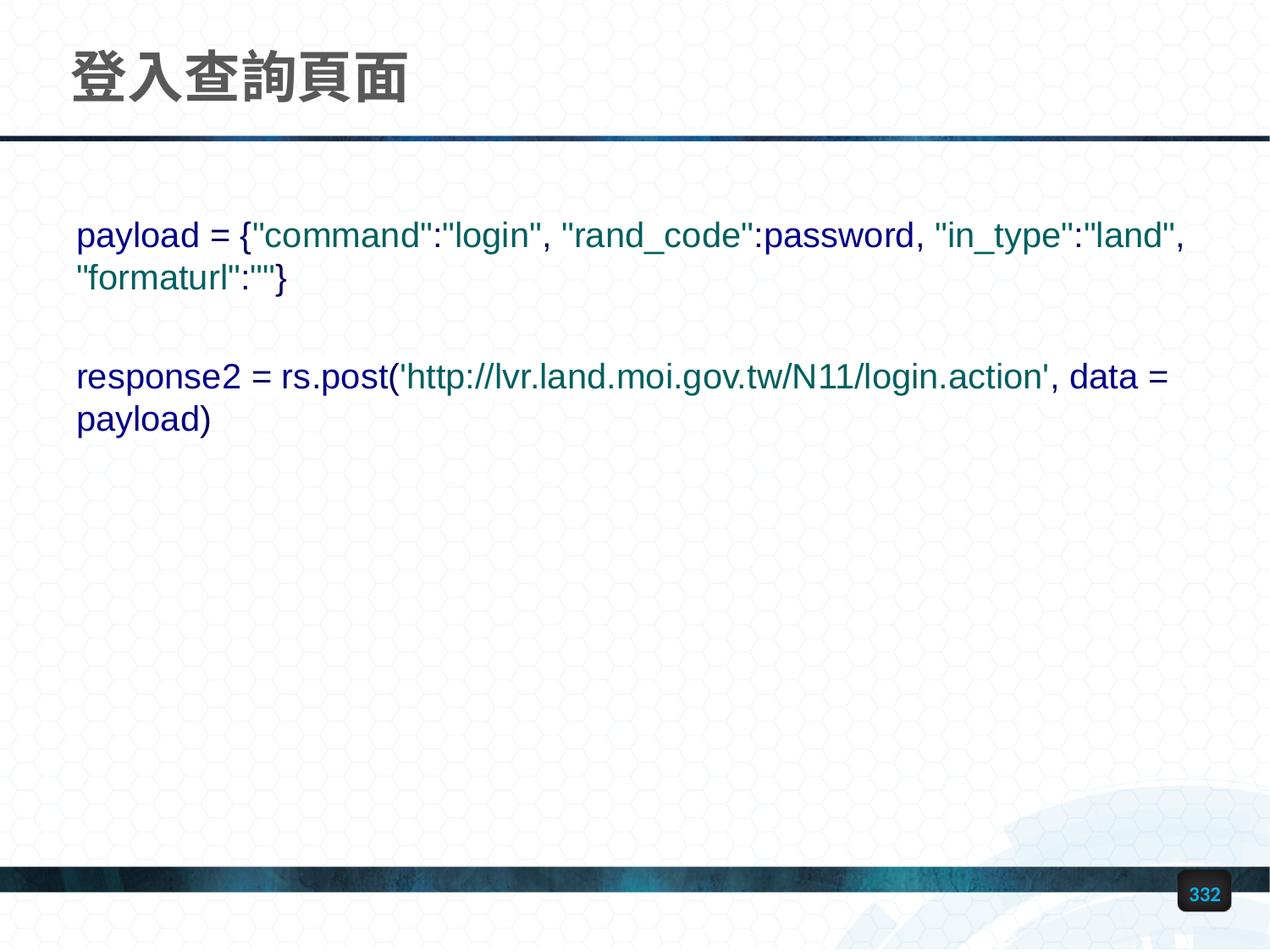

# 登入查詢頁面
payload = {"command":"login", "rand_code":password, "in_type":"land", "formaturl":""}

response2 = rs.post('http://lvr.land.moi.gov.tw/N11/login.action', data = payload)
332